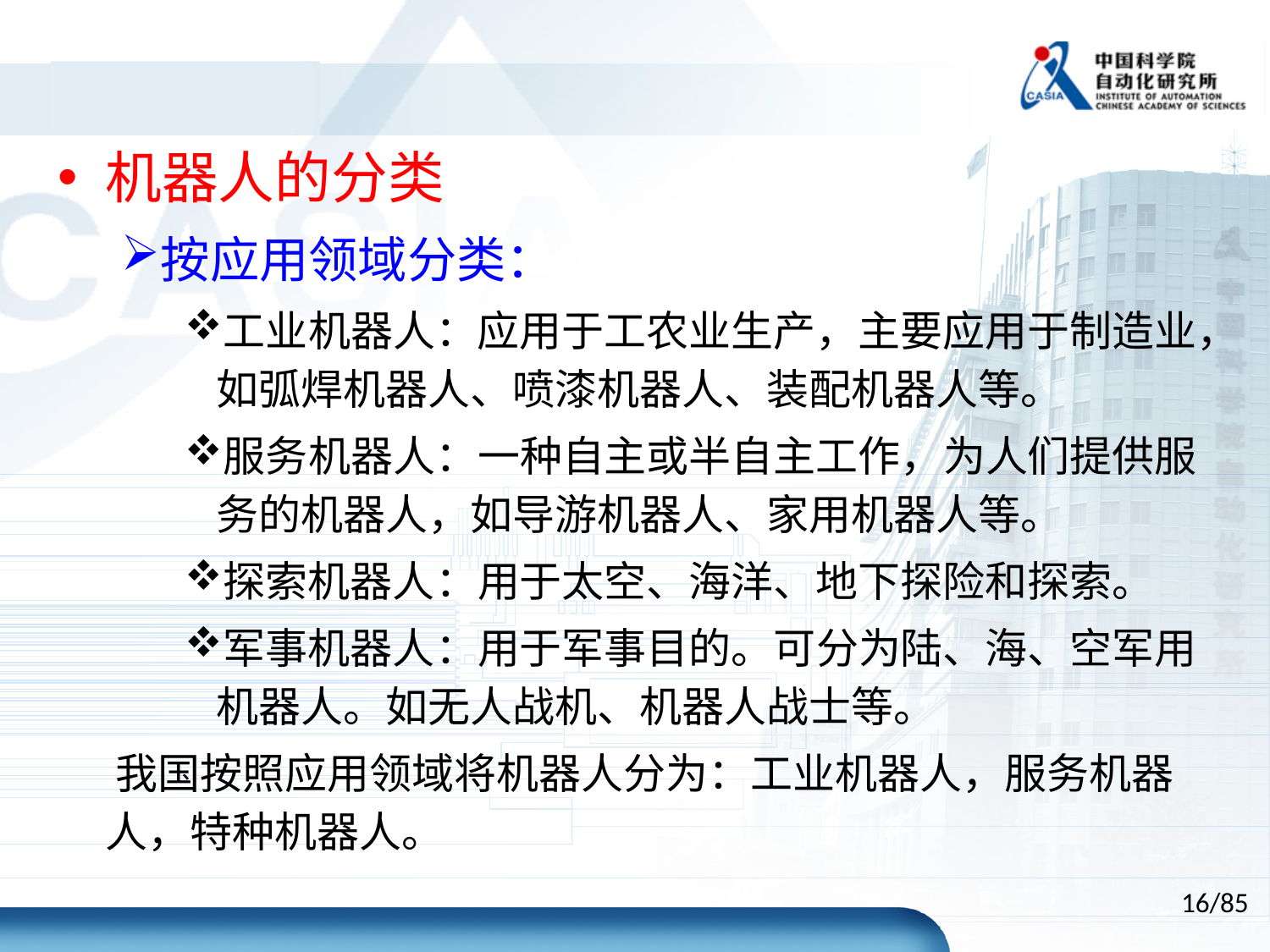

机器人的分类
按应用领域分类：
工业机器人：应用于工农业生产，主要应用于制造业，如弧焊机器人、喷漆机器人、装配机器人等。
服务机器人：一种自主或半自主工作，为人们提供服务的机器人，如导游机器人、家用机器人等。
探索机器人：用于太空、海洋、地下探险和探索。
军事机器人：用于军事目的。可分为陆、海、空军用机器人。如无人战机、机器人战士等。
     我国按照应用领域将机器人分为：工业机器人，服务机器人，特种机器人。
16/85